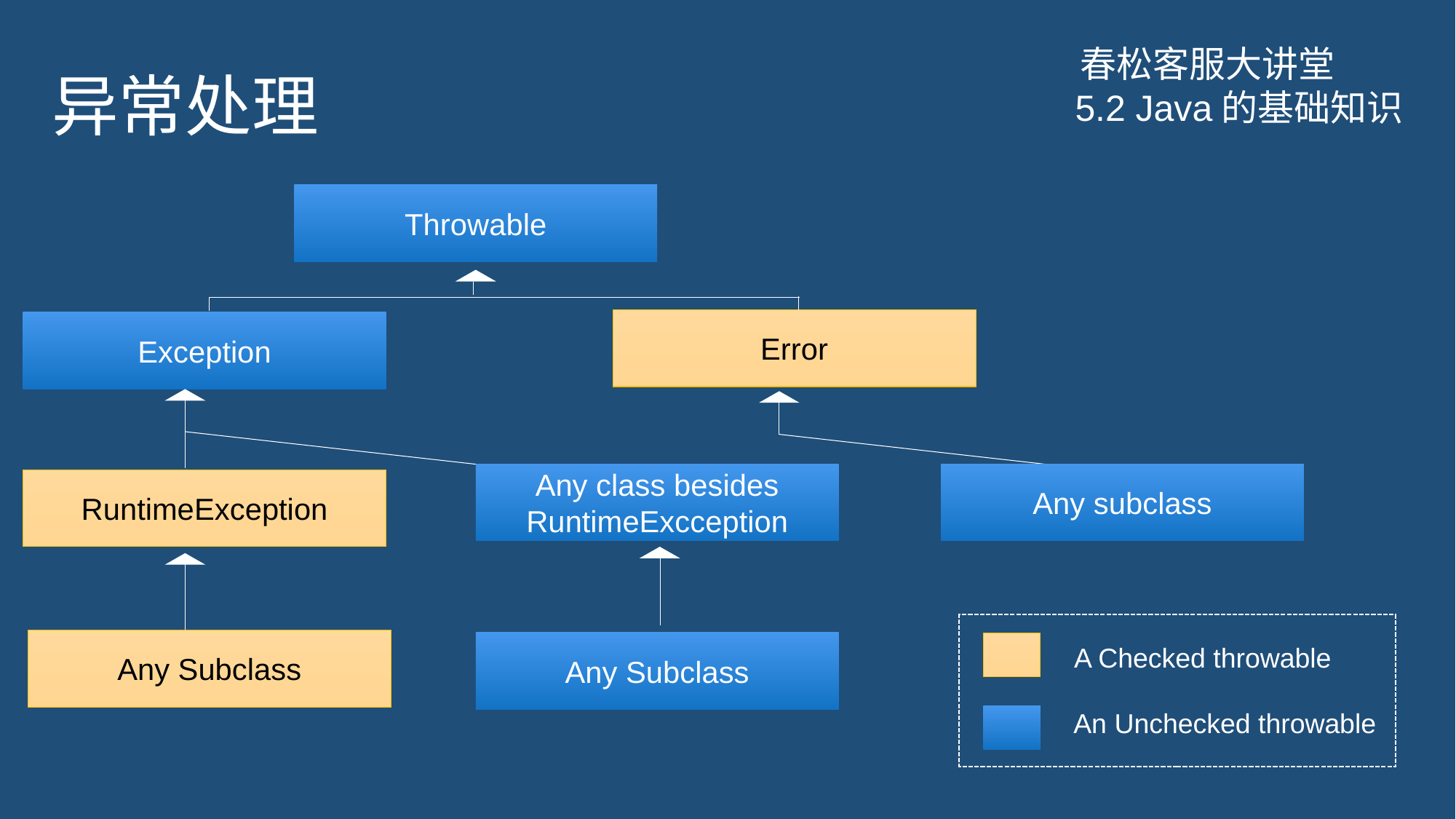

# 异常处理
春松客服大讲堂
5.2 Java的基础知识
Throwable

Error
Exception

Any subclass
Any class besides
RuntimeExcception
RuntimeException

Any Subclass
Any Subclass

A Checked throwable
An Unchecked throwable